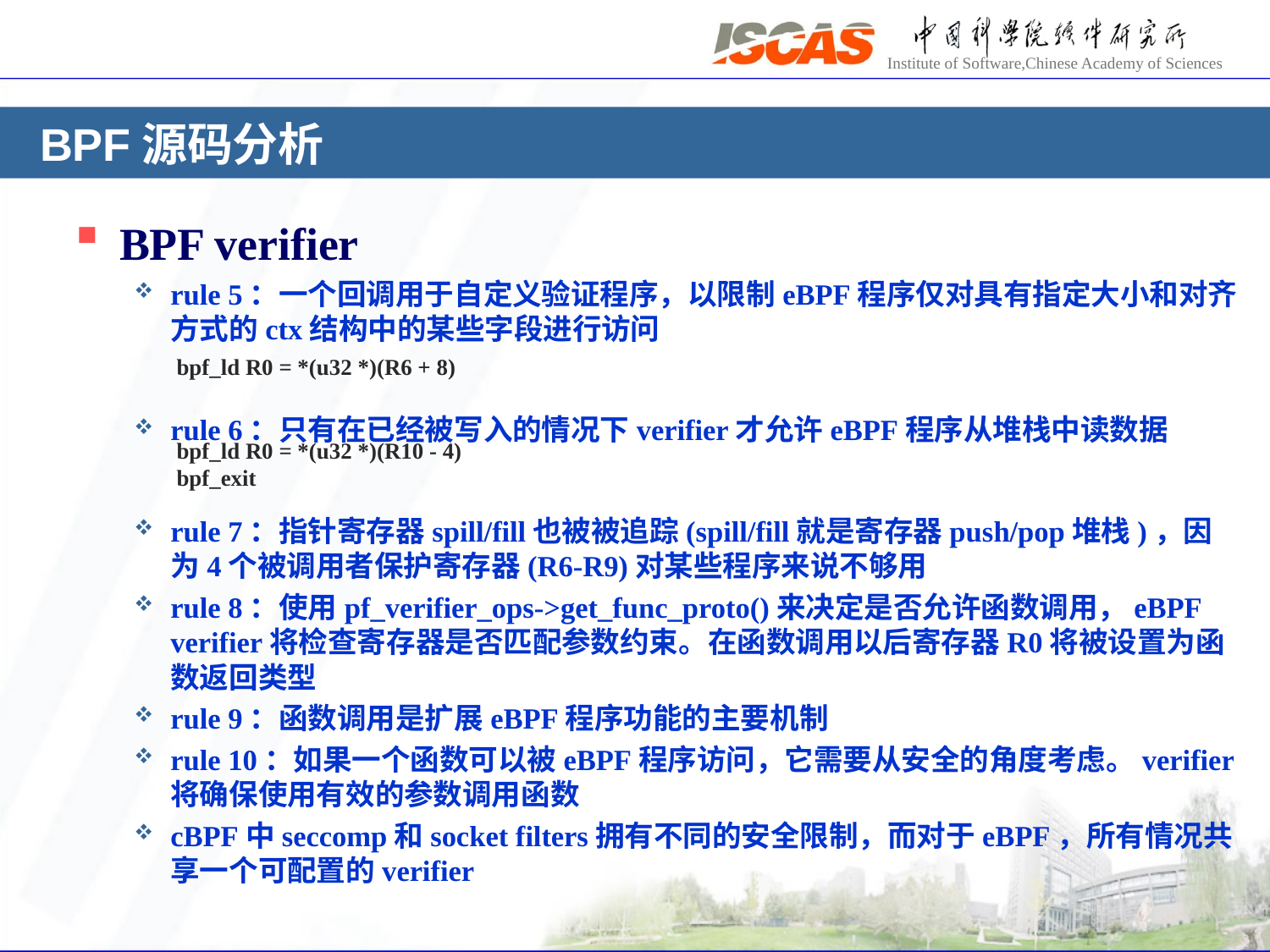

# BPF源码分析
BPF verifier
rule 5：一个回调用于自定义验证程序，以限制eBPF程序仅对具有指定大小和对齐方式的ctx结构中的某些字段进行访问

rule 6：只有在已经被写入的情况下verifier才允许eBPF程序从堆栈中读数据

rule 7：指针寄存器spill/fill也被被追踪(spill/fill就是寄存器push/pop堆栈)，因为4个被调用者保护寄存器(R6-R9)对某些程序来说不够用
rule 8：使用pf_verifier_ops->get_func_proto()来决定是否允许函数调用，eBPF verifier将检查寄存器是否匹配参数约束。在函数调用以后寄存器R0将被设置为函数返回类型
rule 9：函数调用是扩展eBPF程序功能的主要机制
rule 10：如果一个函数可以被eBPF程序访问，它需要从安全的角度考虑。verifier将确保使用有效的参数调用函数
cBPF中seccomp和socket filters拥有不同的安全限制，而对于eBPF，所有情况共享一个可配置的verifier
bpf_ld R0 = *(u32 *)(R6 + 8)
bpf_ld R0 = *(u32 *)(R10 - 4)
bpf_exit